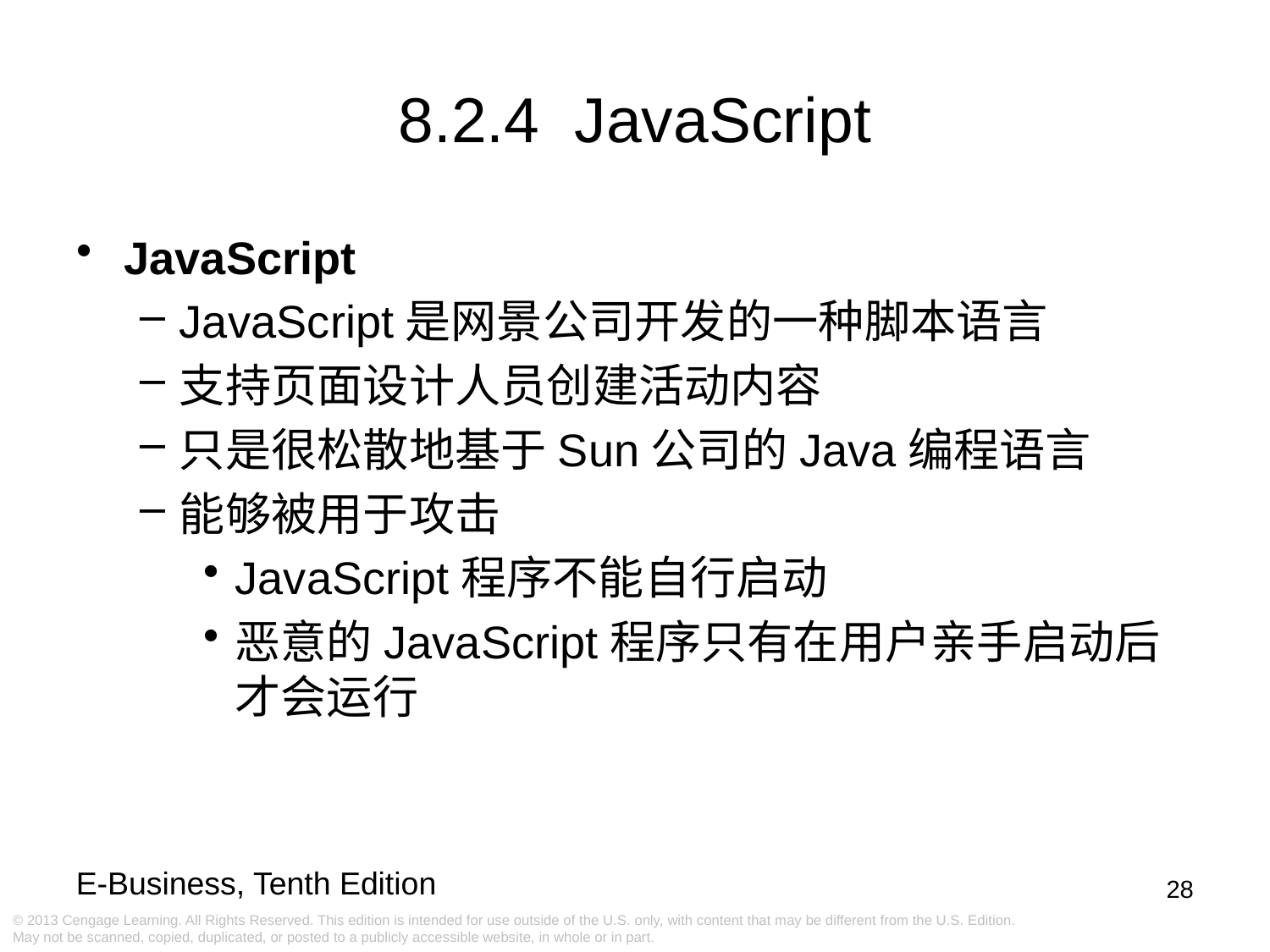

8.2.4  JavaScript
JavaScript
JavaScript是网景公司开发的一种脚本语言
支持页面设计人员创建活动内容
只是很松散地基于Sun公司的Java编程语言
能够被用于攻击
JavaScript程序不能自行启动
恶意的JavaScript程序只有在用户亲手启动后才会运行

28